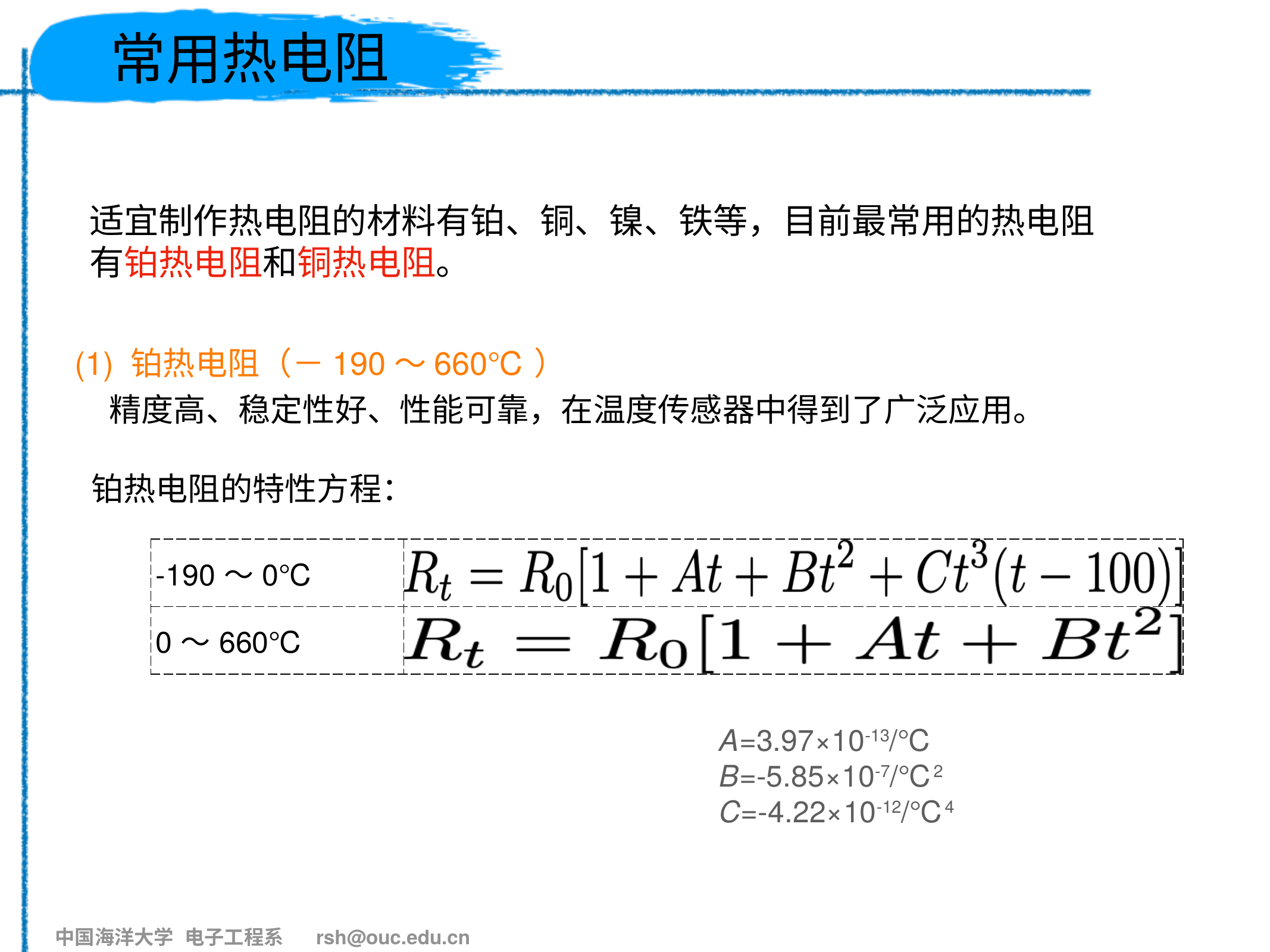

# 常用热电阻
适宜制作热电阻的材料有铂、铜、镍、铁等，目前最常用的热电阻有铂热电阻和铜热电阻。
(1) 铂热电阻（－190～660℃）
   精度高、稳定性好、性能可靠，在温度传感器中得到了广泛应用。
铂热电阻的特性方程：
| -190～0℃ |  |
| --- | --- |
| 0～660℃ |  |
A=3.97×10-13/℃
B=-5.85×10-7/℃2
C=-4.22×10-12/℃4